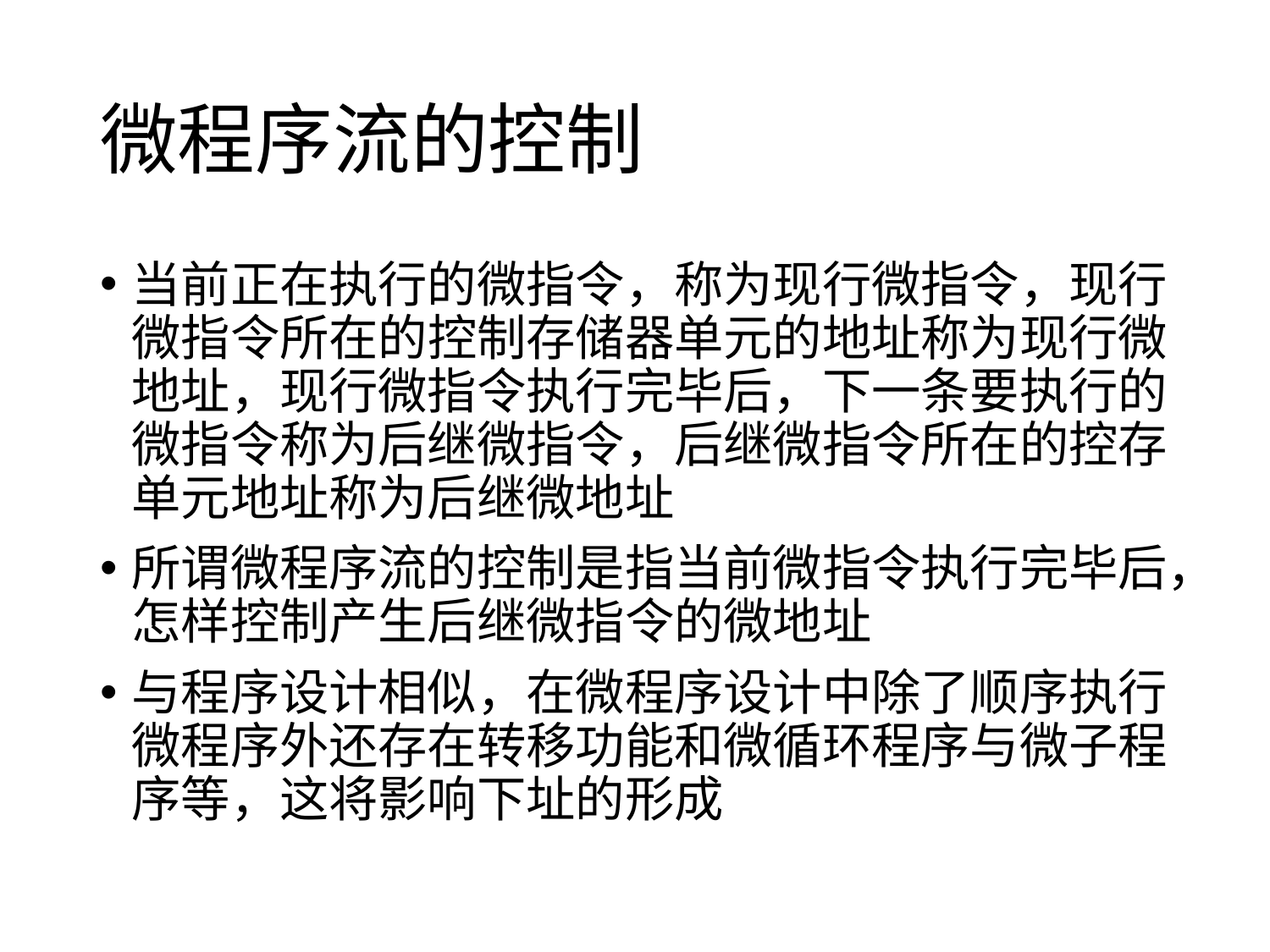

# 微程序流的控制
当前正在执行的微指令，称为现行微指令，现行微指令所在的控制存储器单元的地址称为现行微地址，现行微指令执行完毕后，下一条要执行的微指令称为后继微指令，后继微指令所在的控存单元地址称为后继微地址
所谓微程序流的控制是指当前微指令执行完毕后，怎样控制产生后继微指令的微地址
与程序设计相似，在微程序设计中除了顺序执行微程序外还存在转移功能和微循环程序与微子程序等，这将影响下址的形成